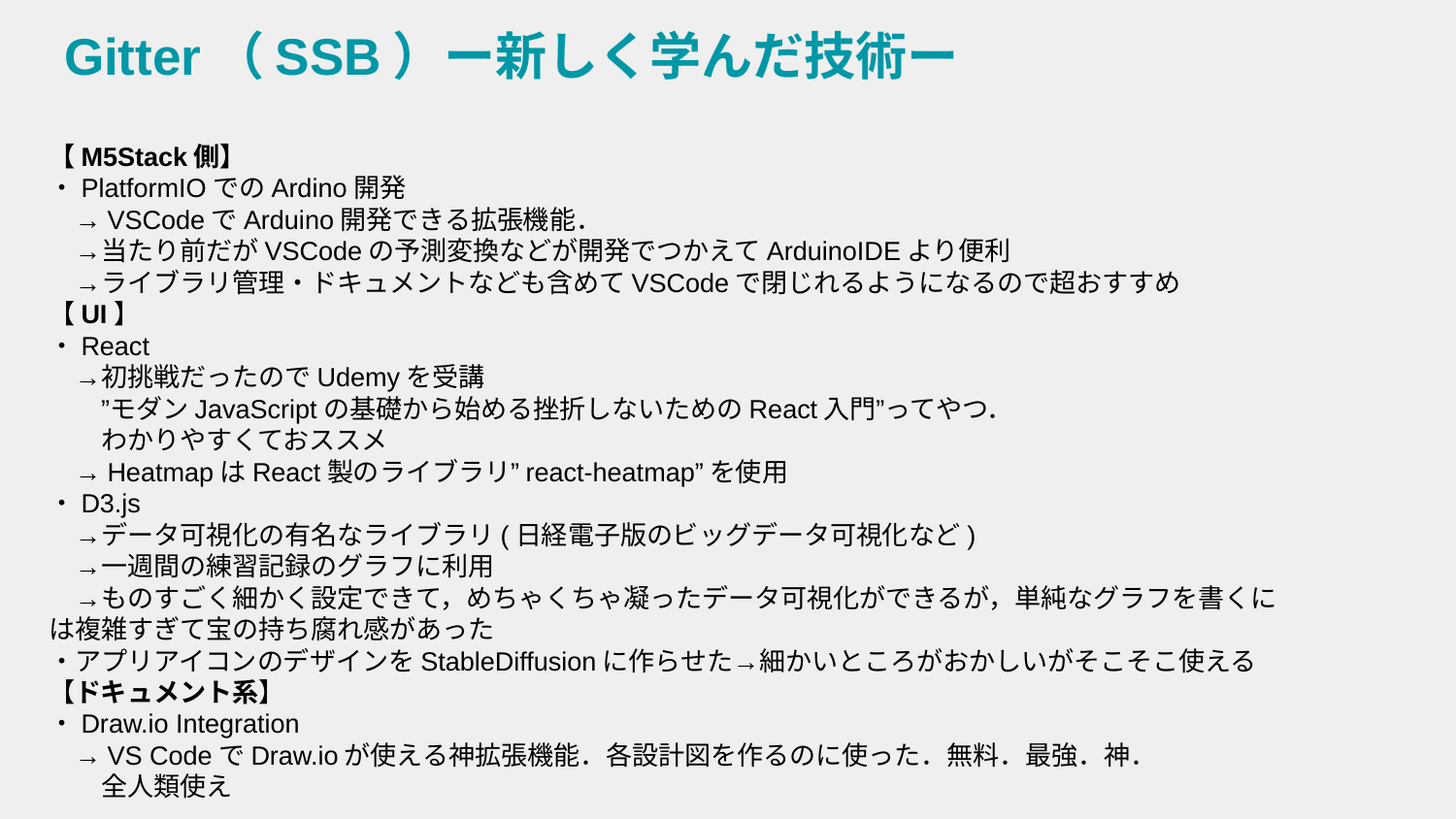

# Gitter（SSB）ー新しく学んだ技術ー

【M5Stack側】
・PlatformIOでのArdino開発
　→VSCodeでArduino開発できる拡張機能．
　→当たり前だがVSCodeの予測変換などが開発でつかえてArduinoIDEより便利
　→ライブラリ管理・ドキュメントなども含めてVSCodeで閉じれるようになるので超おすすめ
【UI】
・React
　→初挑戦だったのでUdemyを受講
　　”モダンJavaScriptの基礎から始める挫折しないためのReact入門”ってやつ．
　　わかりやすくておススメ
　→HeatmapはReact製のライブラリ”react-heatmap”を使用
・D3.js
　→データ可視化の有名なライブラリ(日経電子版のビッグデータ可視化など)
　→一週間の練習記録のグラフに利用
　→ものすごく細かく設定できて，めちゃくちゃ凝ったデータ可視化ができるが，単純なグラフを書くには複雑すぎて宝の持ち腐れ感があった
・アプリアイコンのデザインをStableDiffusionに作らせた→細かいところがおかしいがそこそこ使える
【ドキュメント系】
・Draw.io Integration
　→VS CodeでDraw.ioが使える神拡張機能．各設計図を作るのに使った．無料．最強．神．
　　全人類使え